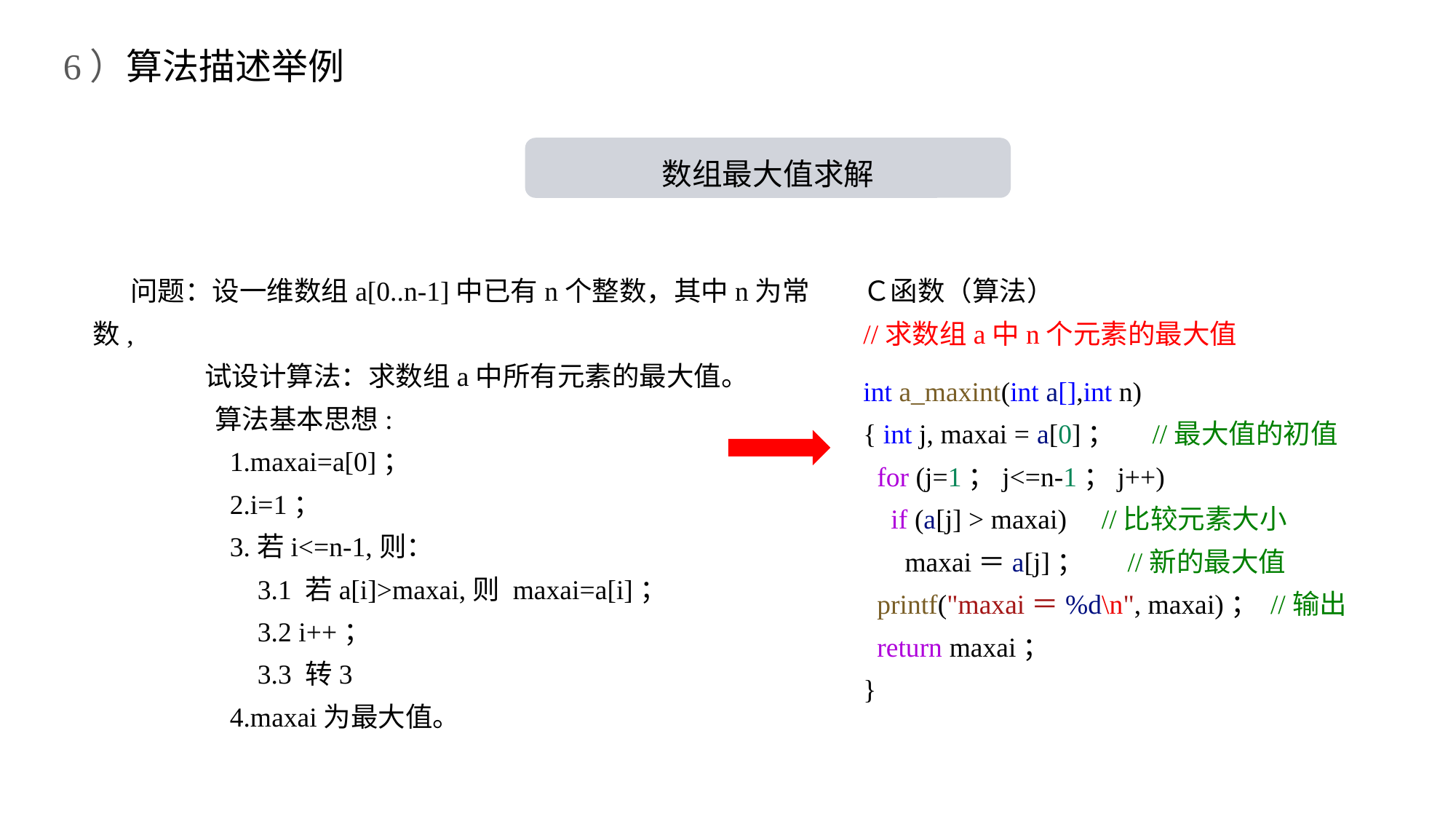

6）算法描述举例

数组最大值求解
     问题：设一维数组a[0..n-1]中已有n个整数，其中n为常数,
                 试设计算法：求数组a中所有元素的最大值。
 算法基本思想:
    1.maxai=a[0]；
    2.i=1；
    3.若i<=n-1,则：
        3.1 若a[i]>maxai,则 maxai=a[i]；
        3.2 i++；
        3.3 转3
    4.maxai为最大值。

Ｃ函数（算法）
//求数组a中n个元素的最大值
int a_maxint(int a[],int n)
{ int j, maxai = a[0]；     //最大值的初值
  for (j=1；j<=n-1；j++)
    if (a[j] > maxai)     //比较元素大小
      maxai＝a[j]；      //新的最大值
  printf("maxai＝%d\n", maxai)； //输出
  return maxai；
}